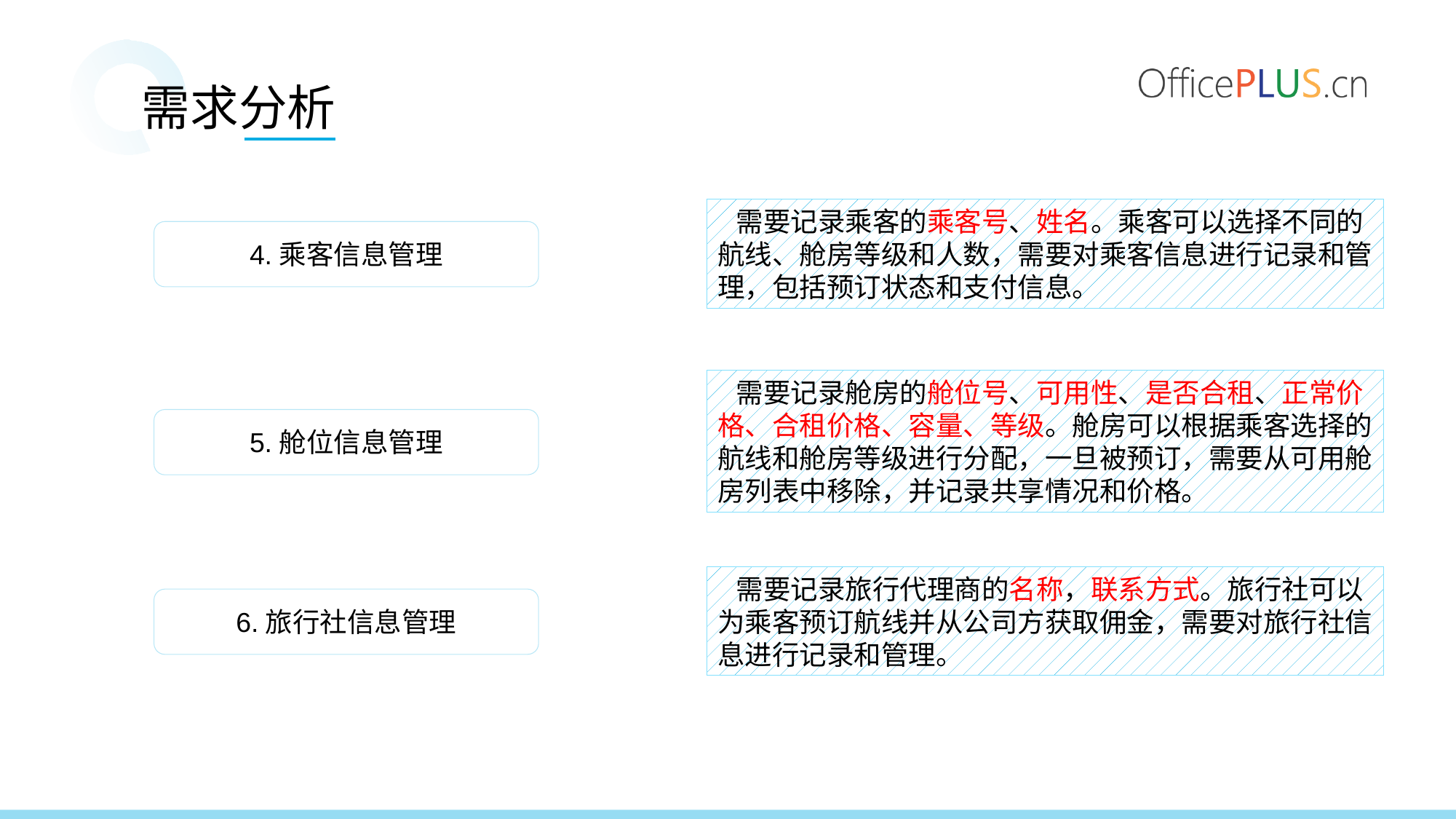

需求分析
  需要记录乘客的乘客号、姓名。乘客可以选择不同的航线、舱房等级和人数，需要对乘客信息进行记录和管理，包括预订状态和支付信息。

4.乘客信息管理
  需要记录舱房的舱位号、可用性、是否合租、正常价格、合租价格、容量、等级。舱房可以根据乘客选择的航线和舱房等级进行分配，一旦被预订，需要从可用舱房列表中移除，并记录共享情况和价格。

5.舱位信息管理
  需要记录旅行代理商的名称，联系方式。旅行社可以为乘客预订航线并从公司方获取佣金，需要对旅行社信息进行记录和管理。

6.旅行社信息管理